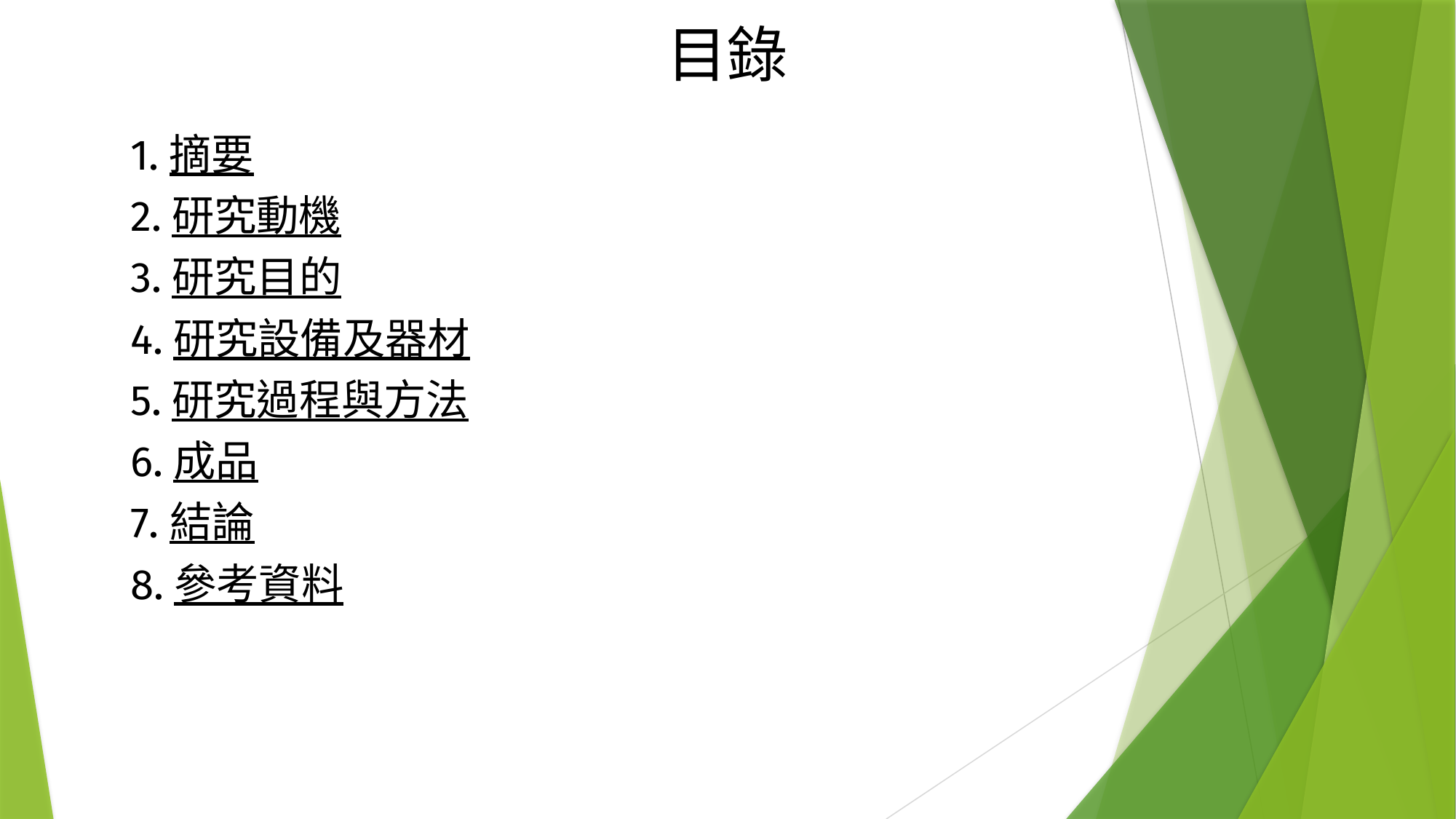

# 目錄
1.摘要
2.研究動機
3.研究目的
4.研究設備及器材
5.研究過程與方法
6.成品
7.結論
8.參考資料